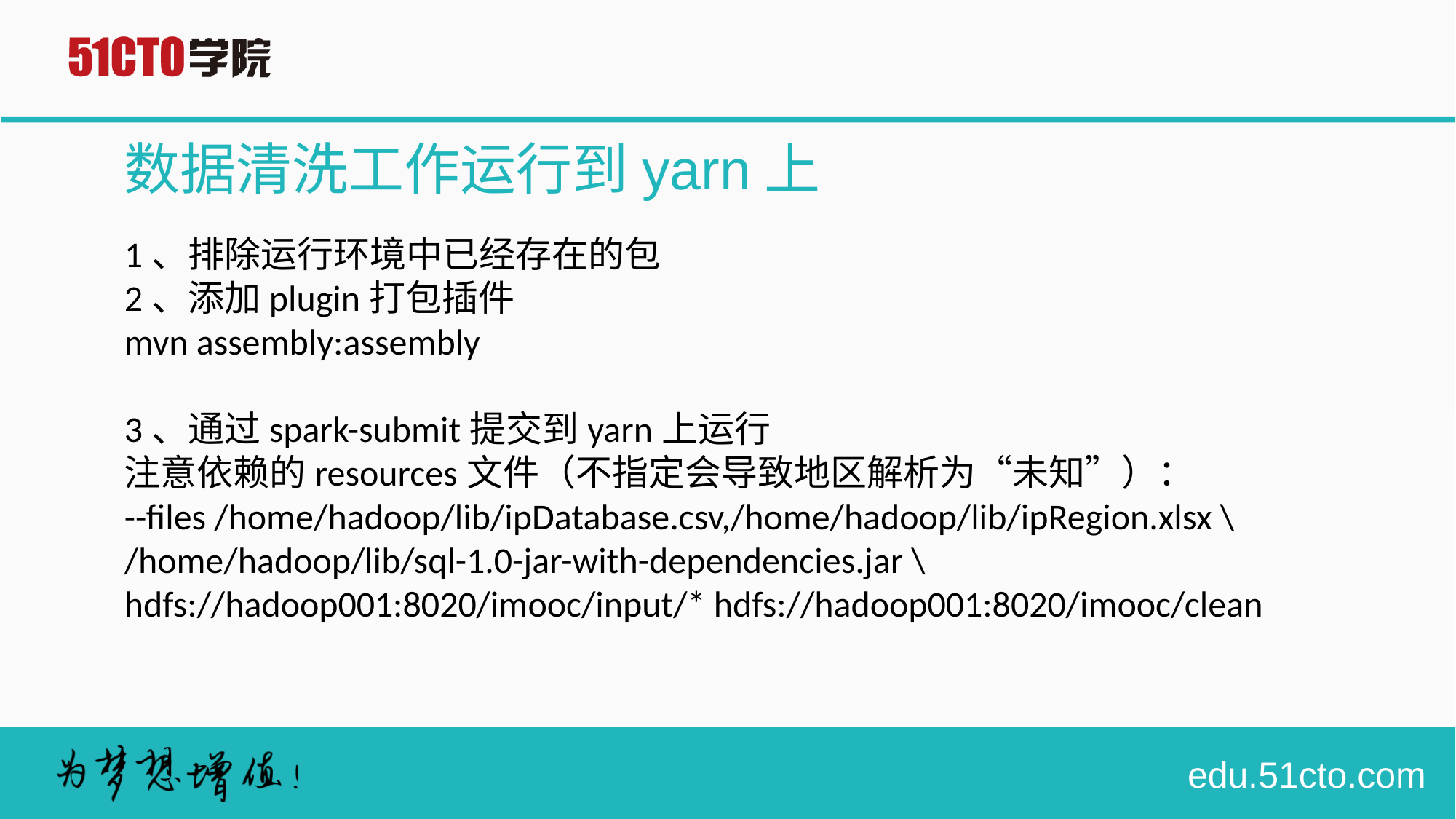

# 数据清洗工作运行到yarn上
1、排除运行环境中已经存在的包
2、添加plugin打包插件
mvn assembly:assembly

3、通过spark-submit提交到yarn上运行
注意依赖的resources文件（不指定会导致地区解析为“未知”）：
--files /home/hadoop/lib/ipDatabase.csv,/home/hadoop/lib/ipRegion.xlsx \
/home/hadoop/lib/sql-1.0-jar-with-dependencies.jar \
hdfs://hadoop001:8020/imooc/input/* hdfs://hadoop001:8020/imooc/clean